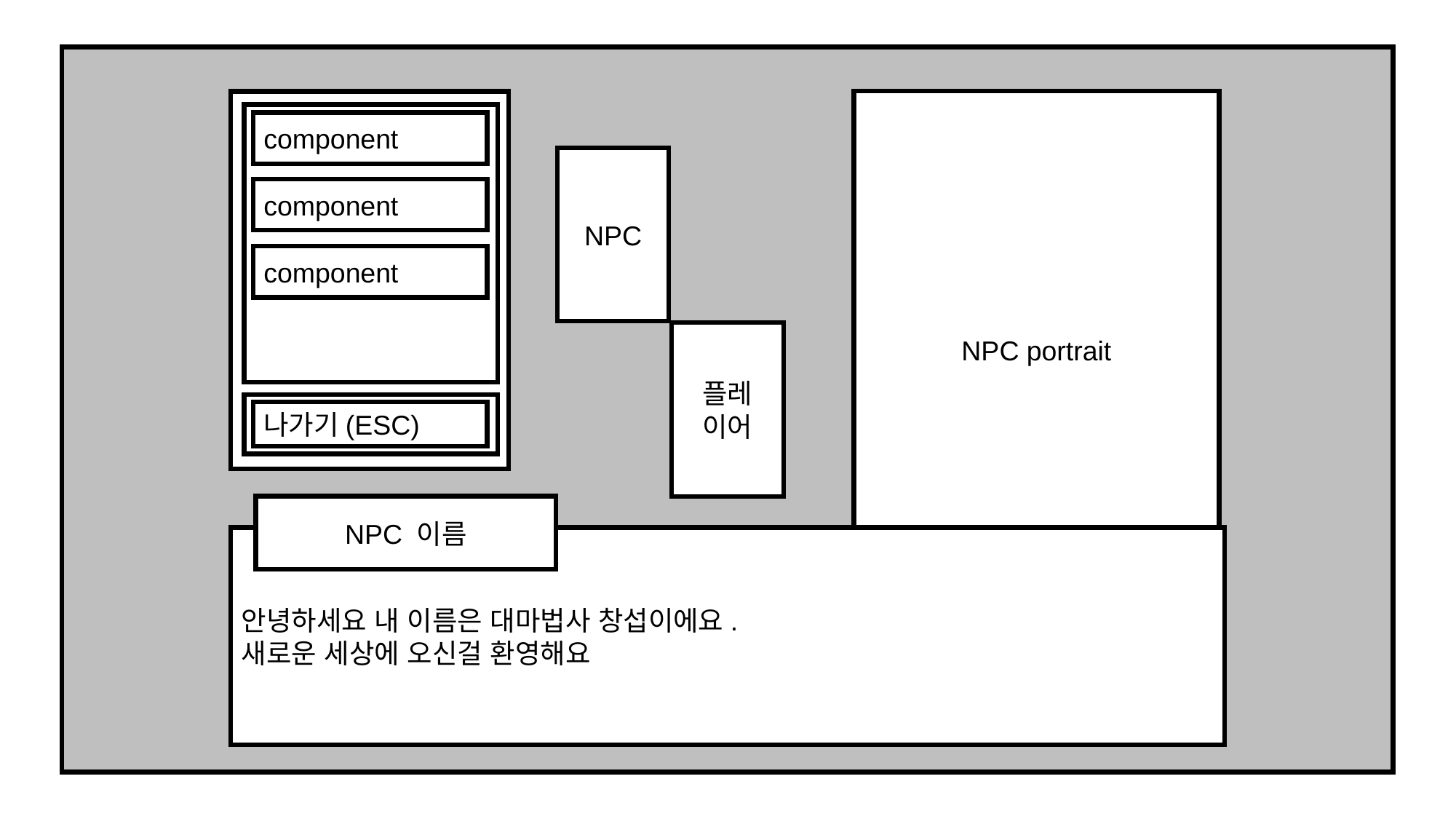

NPC portrait

component
NPC
component
component
플레
이어

나가기(ESC)
NPC 이름
안녕하세요 내 이름은 대마법사 창섭이에요.
새로운 세상에 오신걸 환영해요